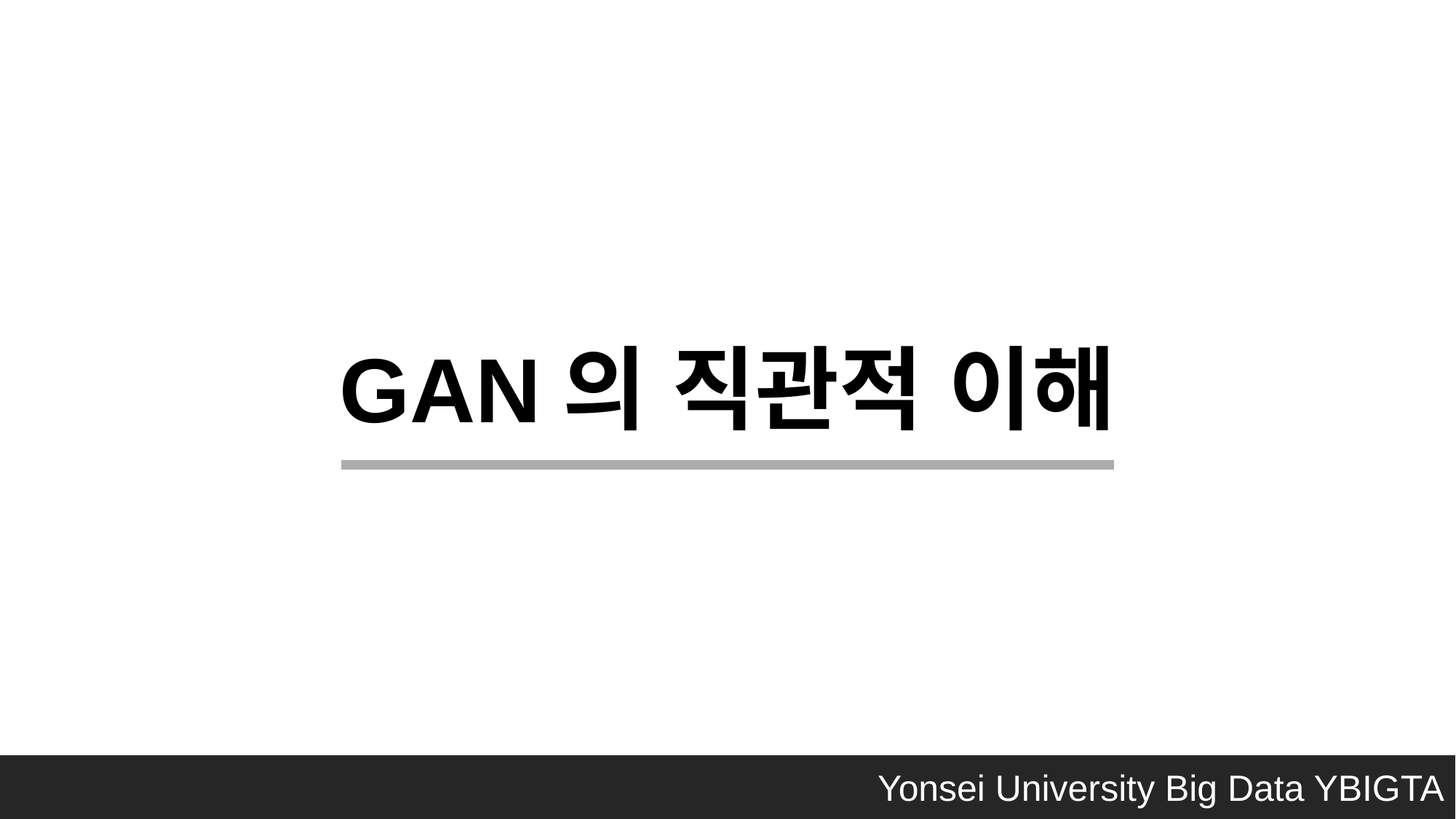

GAN의 직관적 이해

 Yonsei University Big Data YBIGTA